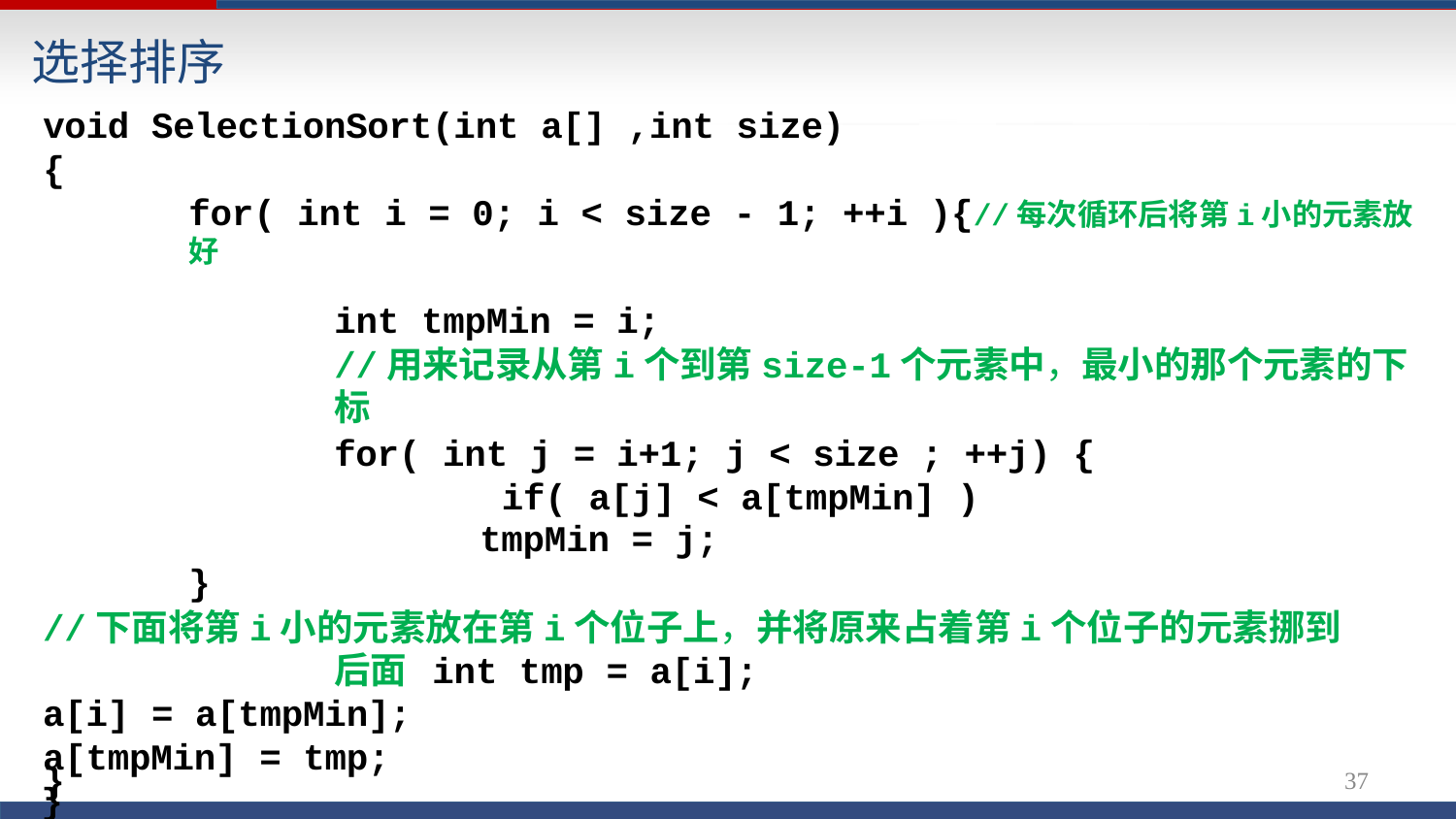

# 选择排序
void SelectionSort(int a[] ,int size)
{
for( int i = 0; i < size - 1; ++i ){//每次循环后将第i小的元素放好

int tmpMin = i;
//用来记录从第i个到第size-1个元素中，最小的那个元素的下标
for( int j = i+1; j < size ; ++j) {  if( a[j] < a[tmpMin] )
tmpMin = j;
}
//下面将第i小的元素放在第i个位子上，并将原来占着第i个位子的元素挪到后面  int tmp = a[i];
a[i] = a[tmpMin];
a[tmpMin] = tmp;
}
}
37